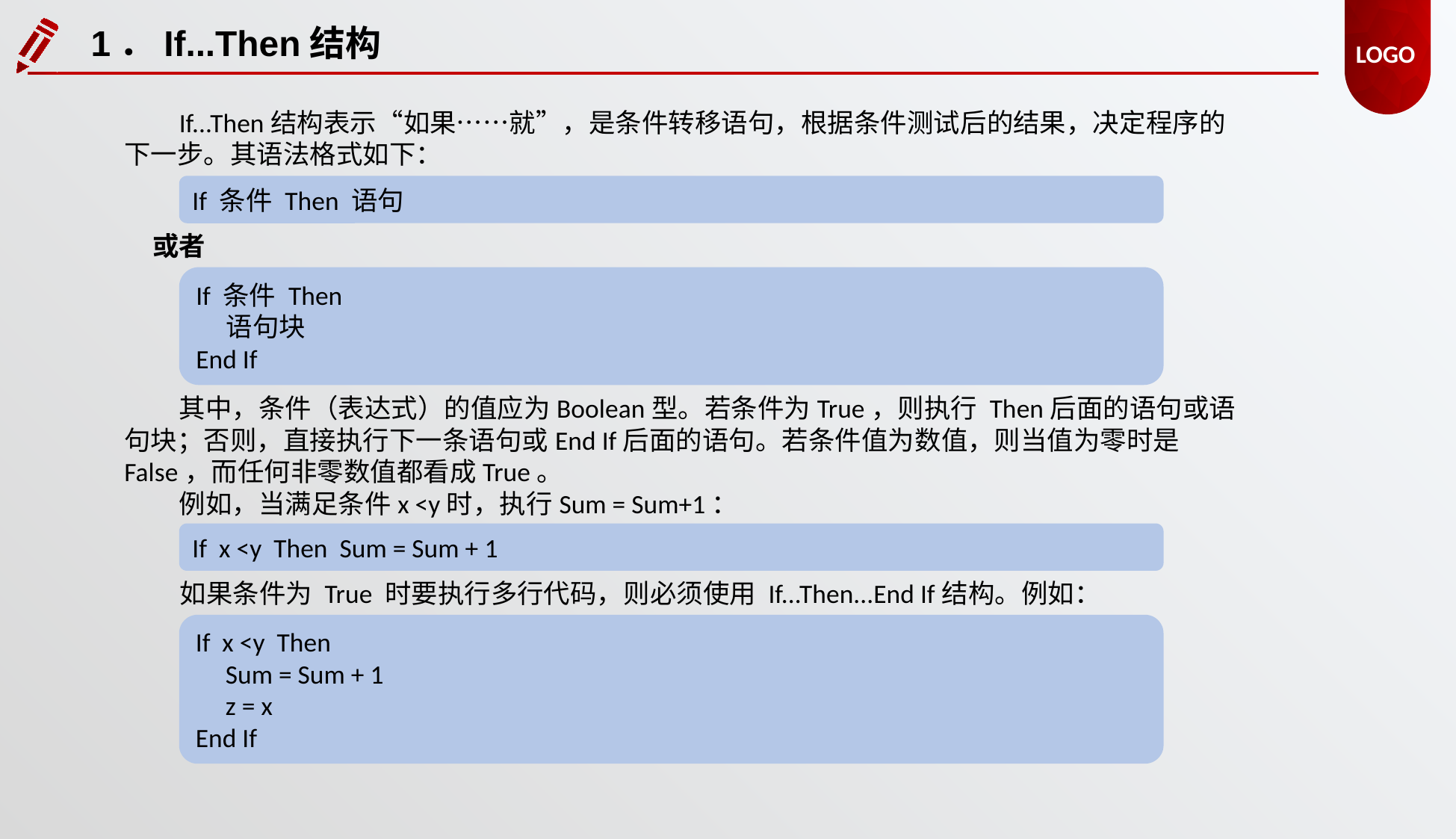

1．If...Then结构
If...Then结构表示“如果……就”，是条件转移语句，根据条件测试后的结果，决定程序的下一步。其语法格式如下：
If 条件 Then 语句
或者
If 条件 Then
    语句块
End If
其中，条件（表达式）的值应为Boolean型。若条件为True，则执行 Then后面的语句或语句块；否则，直接执行下一条语句或End If后面的语句。若条件值为数值，则当值为零时是 False，而任何非零数值都看成True。
例如，当满足条件x <y时，执行Sum = Sum+1：
If  x <y  Then  Sum = Sum + 1
如果条件为 True 时要执行多行代码，则必须使用 If...Then...End If结构。例如：
If  x <y  Then
     Sum = Sum + 1
     z = x
End If